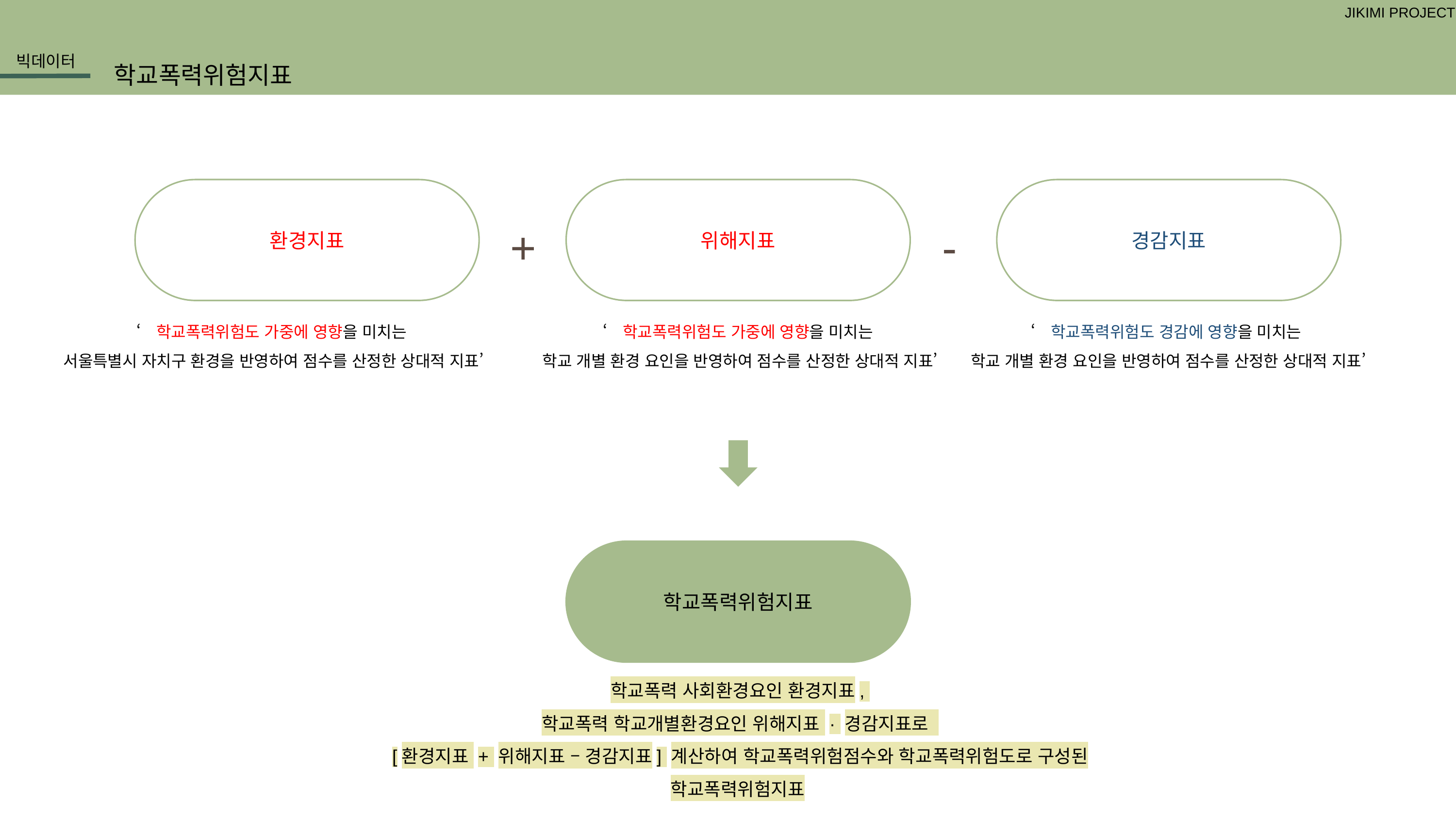

JIKIMI PROJECT
빅데이터
학교폭력위험지표
환경지표
위해지표
경감지표
+
-
‘학교폭력위험도 가중에 영향을 미치는
서울특별시 자치구 환경을 반영하여 점수를 산정한 상대적 지표’
‘학교폭력위험도 가중에 영향을 미치는
학교 개별 환경 요인을 반영하여 점수를 산정한 상대적 지표’
‘학교폭력위험도 경감에 영향을 미치는
학교 개별 환경 요인을 반영하여 점수를 산정한 상대적 지표’

학교폭력위험지표
학교폭력 사회환경요인 환경지표,
학교폭력 학교개별환경요인 위해지표 · 경감지표로
[환경지표 + 위해지표 – 경감지표] 계산하여 학교폭력위험점수와 학교폭력위험도로 구성된 학교폭력위험지표